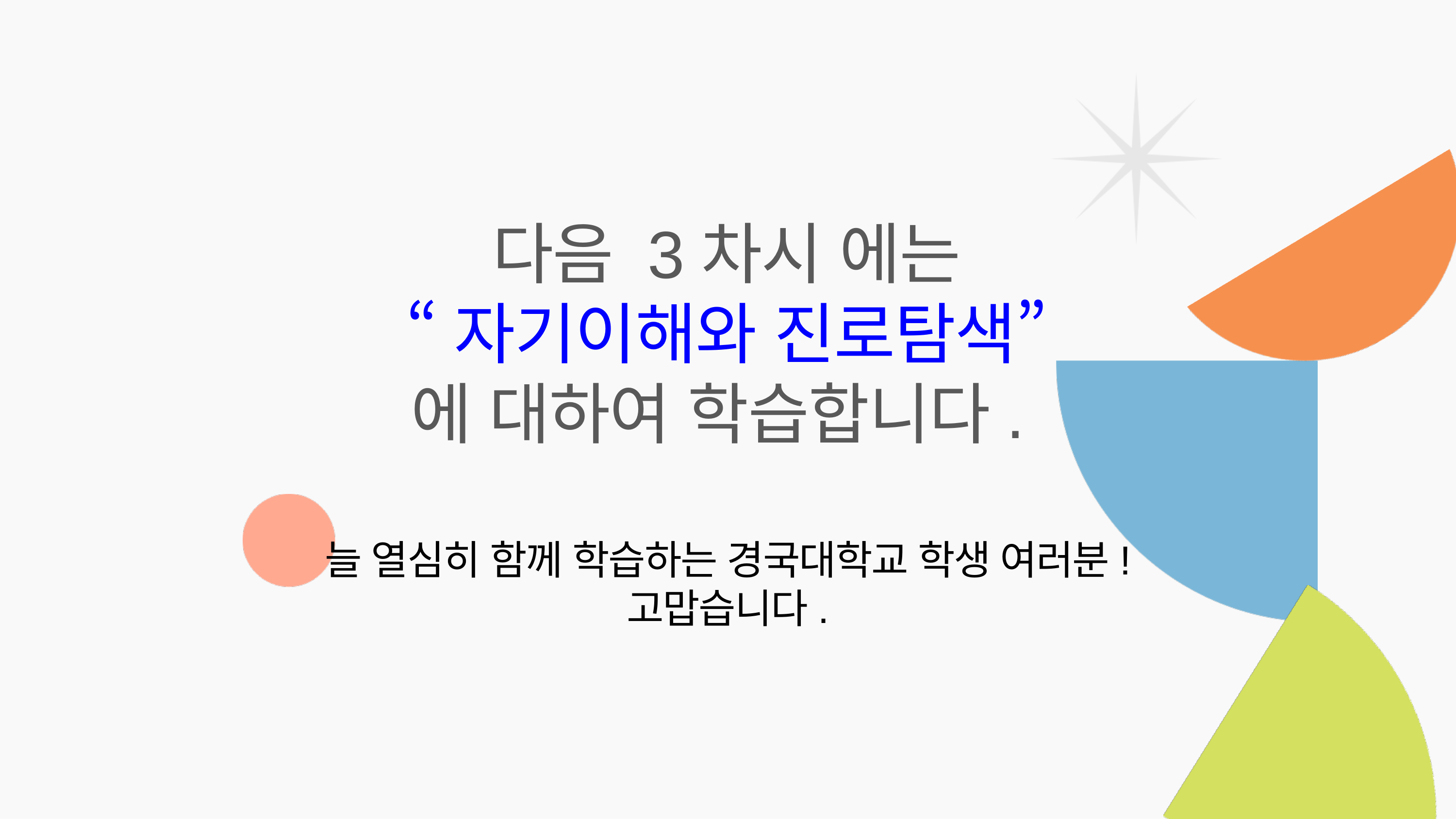

다음 3차시 에는
“자기이해와 진로탐색”
에 대하여 학습합니다.
늘 열심히 함께 학습하는 경국대학교 학생 여러분!
고맙습니다.